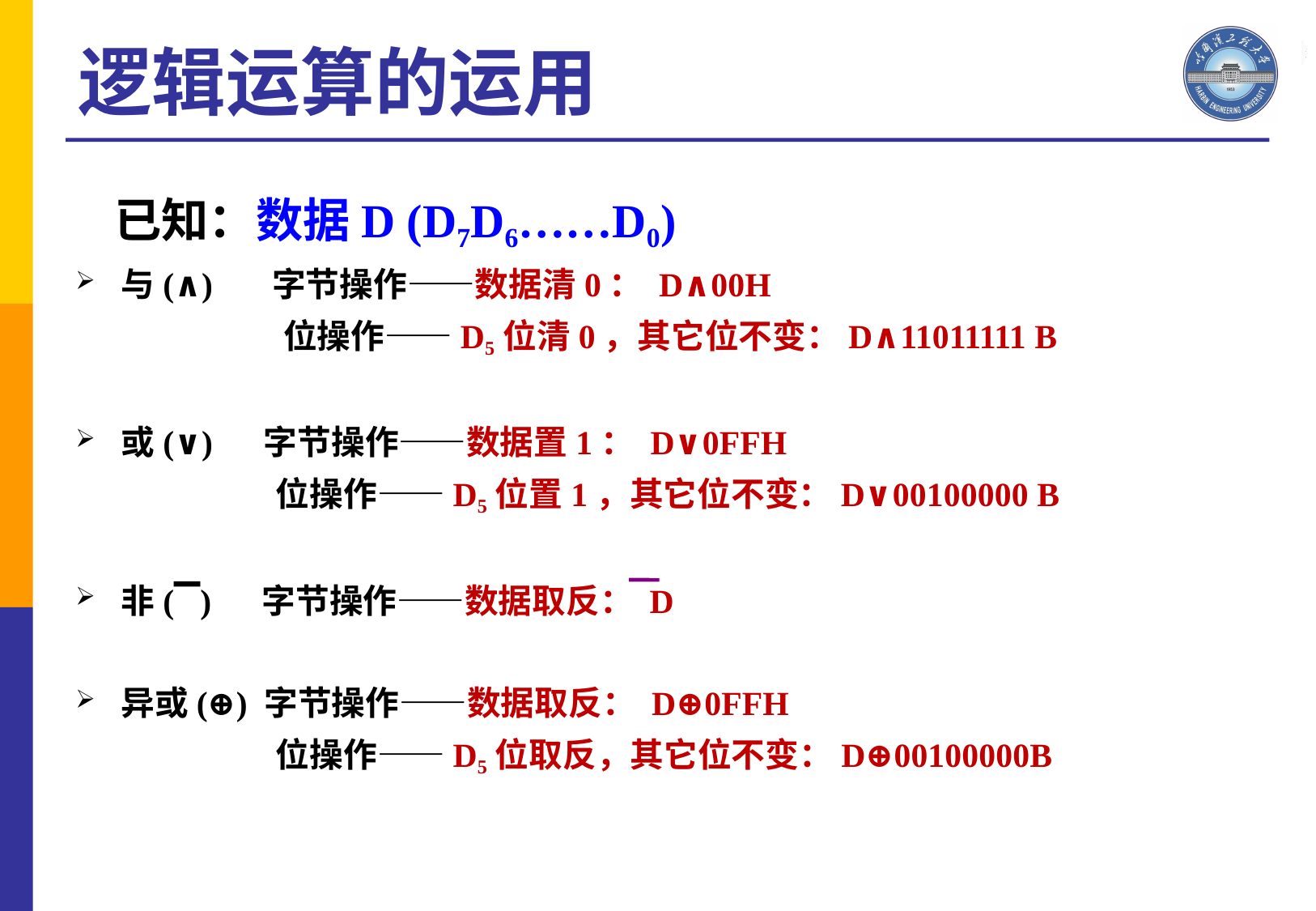

逻辑运算的运用
    已知：数据D (D7D6……D0)
与(∧)      字节操作——数据清0： D∧00H
                          位操作——D5位清0，其它位不变：D∧11011111 B

或(∨)     字节操作——数据置1： D∨0FFH
                         位操作——D5位置1，其它位不变：D∨00100000 B

非(▔)     字节操作——数据取反： D

异或(⊕) 字节操作——数据取反： D⊕0FFH
                         位操作——D5位取反，其它位不变：D⊕00100000B